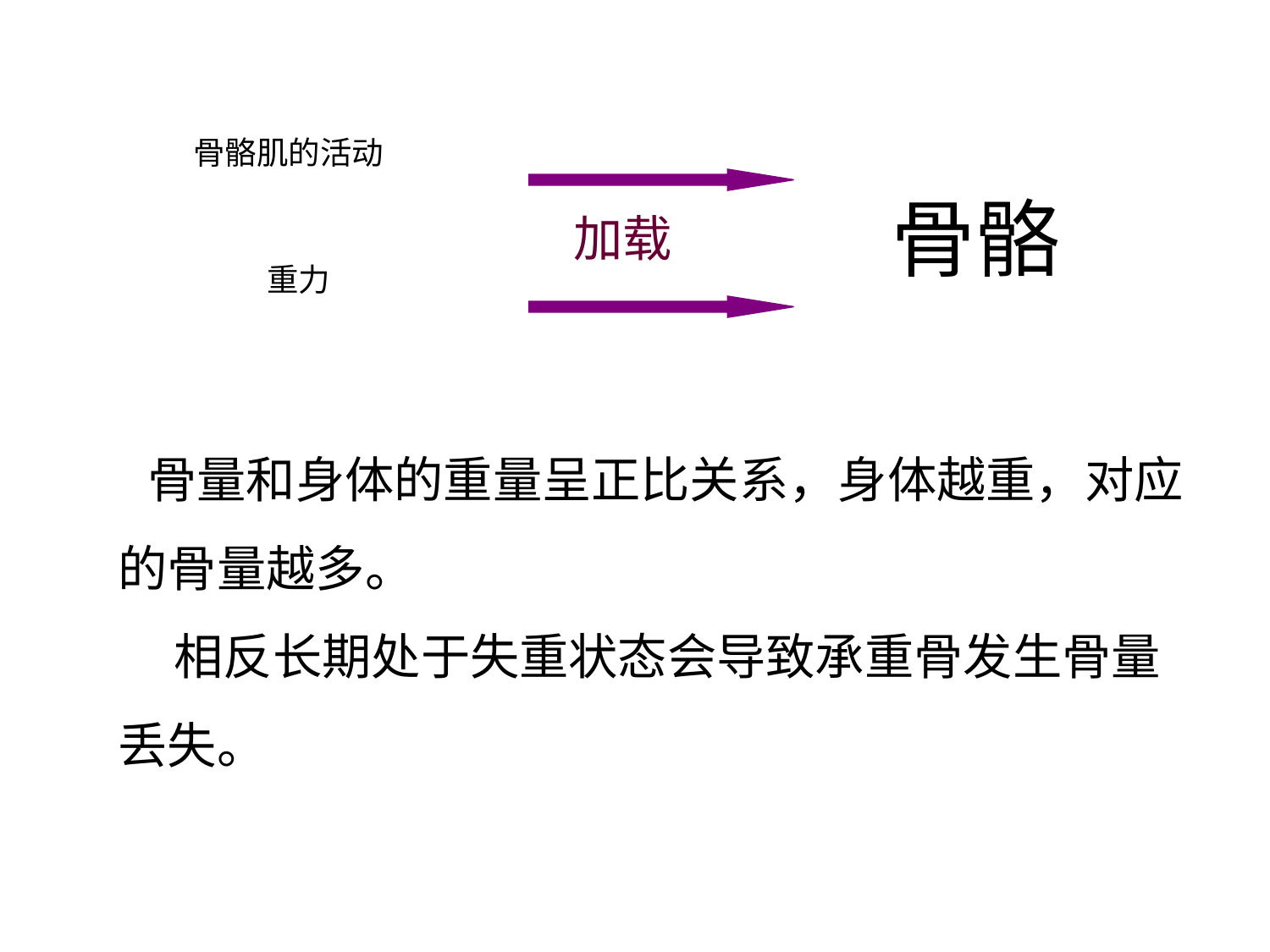

骨骼肌的活动

骨骼

加载
重力

   骨量和身体的重量呈正比关系，身体越重，对应的骨量越多。
    相反长期处于失重状态会导致承重骨发生骨量丢失。